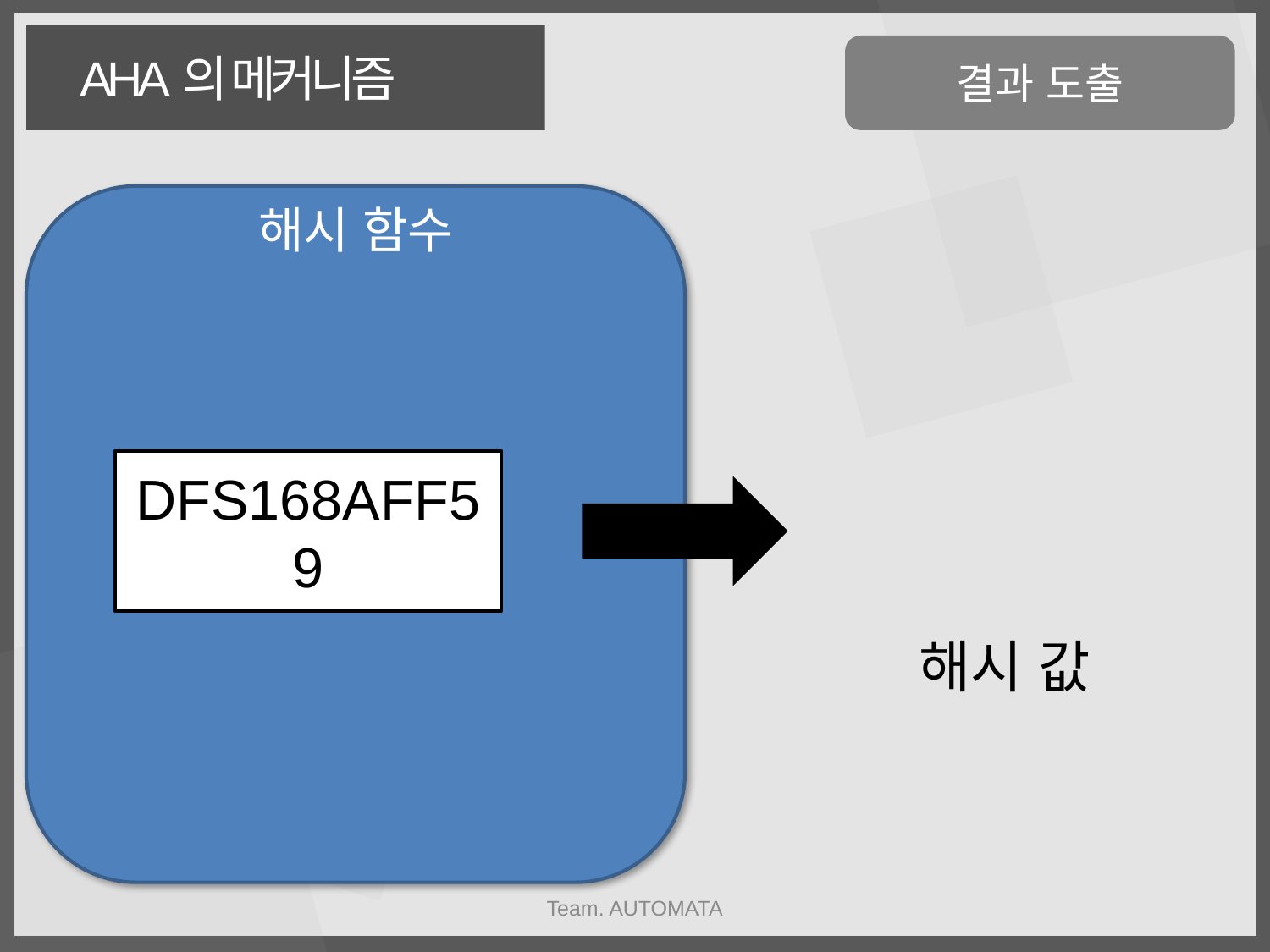

결과 도출
AHA의 메커니즘

해시 함수
DFS168AFF59

해시 값
Team. AUTOMATA